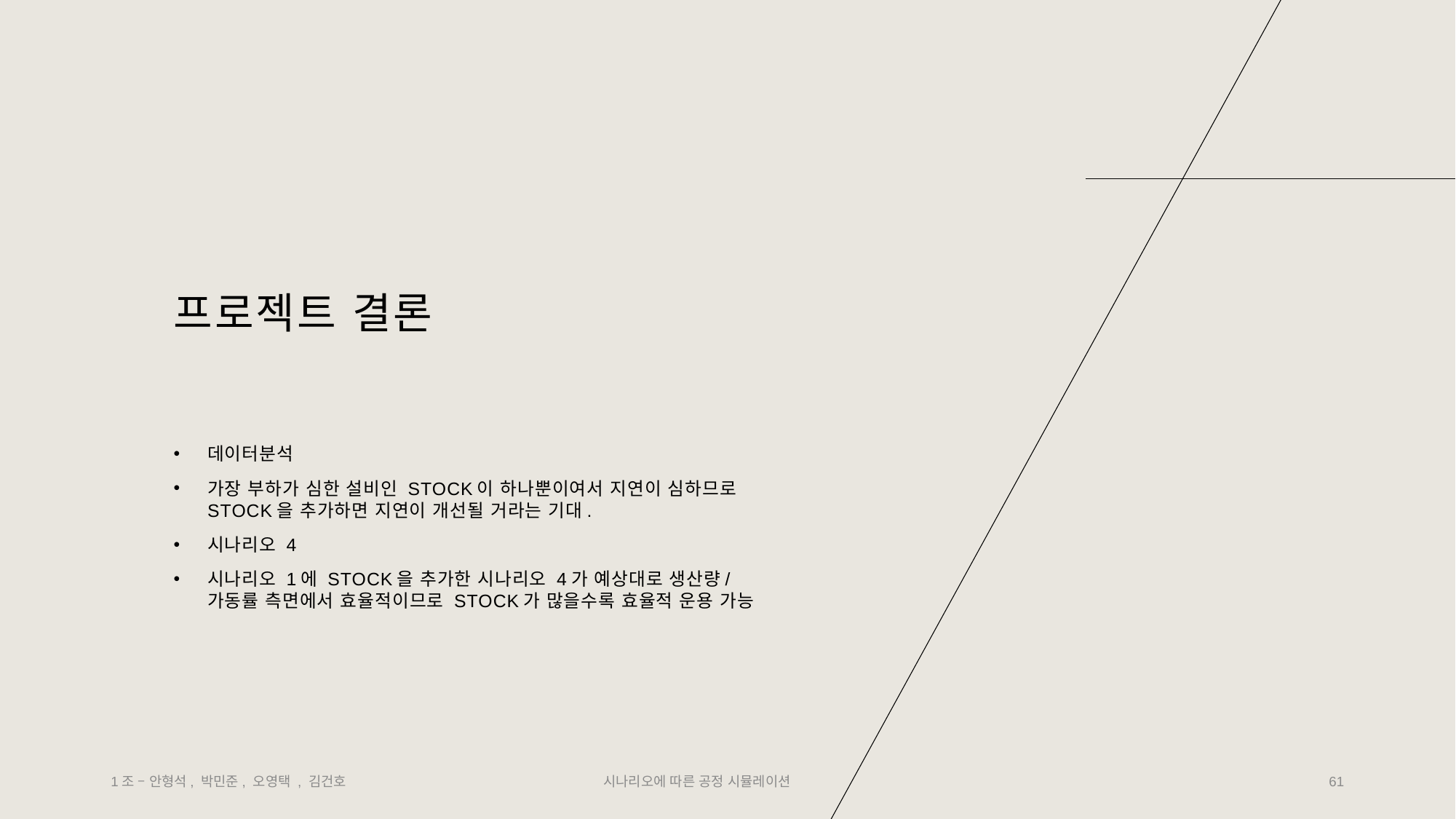

# 프로젝트 결론
데이터분석
가장 부하가 심한 설비인 STOCK이 하나뿐이여서 지연이 심하므로 STOCK을 추가하면 지연이 개선될 거라는 기대.
시나리오 4
시나리오 1에 STOCK을 추가한 시나리오 4가 예상대로 생산량/가동률 측면에서 효율적이므로 STOCK가 많을수록 효율적 운용 가능
1조 – 안형석, 박민준, 오영택 , 김건호
시나리오에 따른 공정 시뮬레이션
61